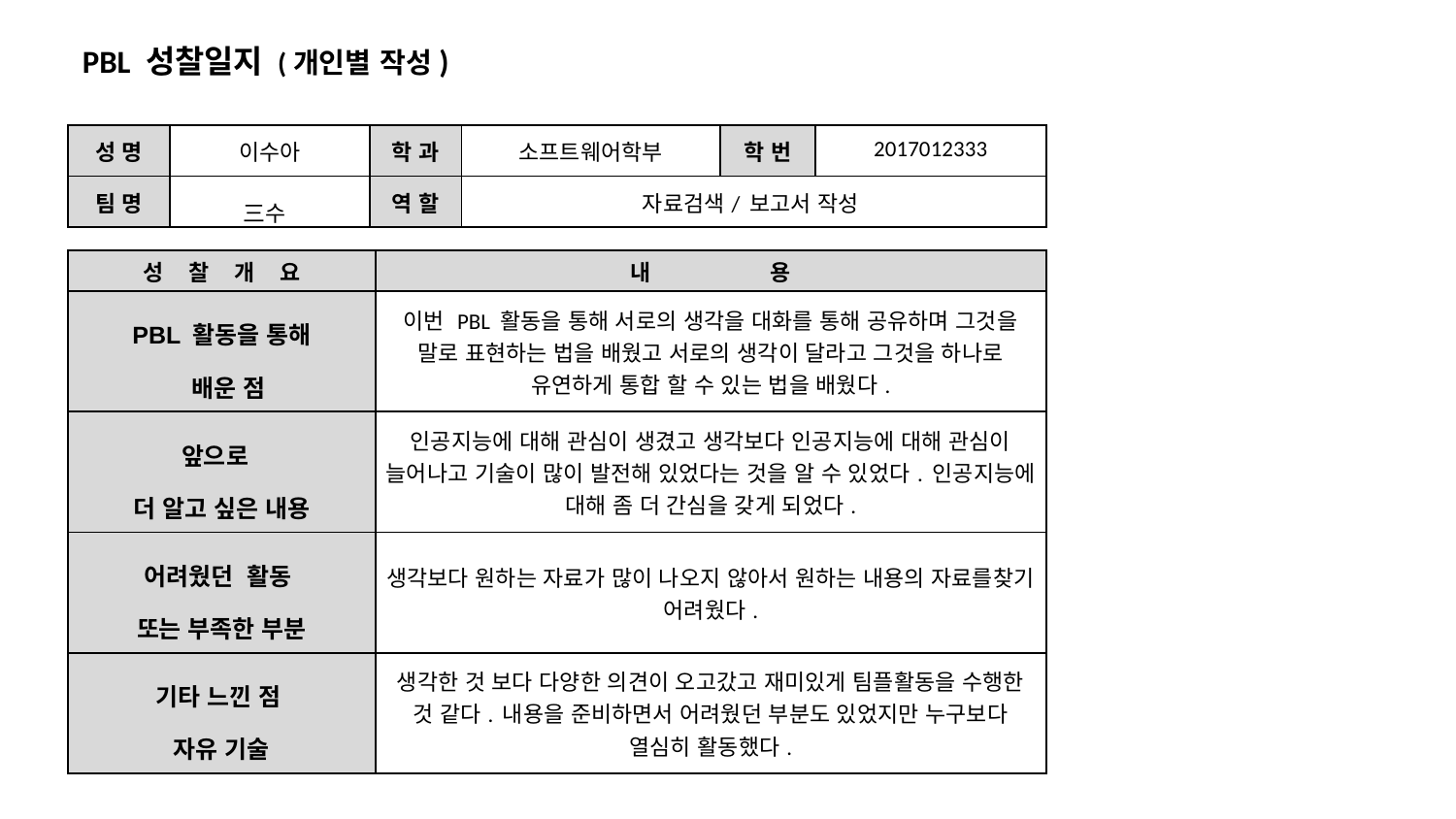

PBL 성찰일지 (개인별 작성)
| 성 명 | 이수아 | 학 과 | 소프트웨어학부 | 학 번 | 2017012333 |
| --- | --- | --- | --- | --- | --- |
| 팀 명 | 三수 | 역 할 | 자료검색/ 보고서 작성 |  |  |
| 성 찰 개 요 | 내 용 |
| --- | --- |
| PBL 활동을 통해 배운 점 | 이번 PBL 활동을 통해 서로의 생각을 대화를 통해 공유하며 그것을 말로 표현하는 법을 배웠고 서로의 생각이 달라고 그것을 하나로 유연하게 통합 할 수 있는 법을 배웠다. |
| 앞으로 더 알고 싶은 내용 | 인공지능에 대해 관심이 생겼고 생각보다 인공지능에 대해 관심이 늘어나고 기술이 많이 발전해 있었다는 것을 알 수 있었다. 인공지능에 대해 좀 더 간심을 갖게 되었다. |
| 어려웠던 활동 또는 부족한 부분 | 생각보다 원하는 자료가 많이 나오지 않아서 원하는 내용의 자료를찾기 어려웠다. |
| 기타 느낀 점 자유 기술 | 생각한 것 보다 다양한 의견이 오고갔고 재미있게 팀플활동을 수행한 것 같다. 내용을 준비하면서 어려웠던 부분도 있었지만 누구보다 열심히 활동했다. |